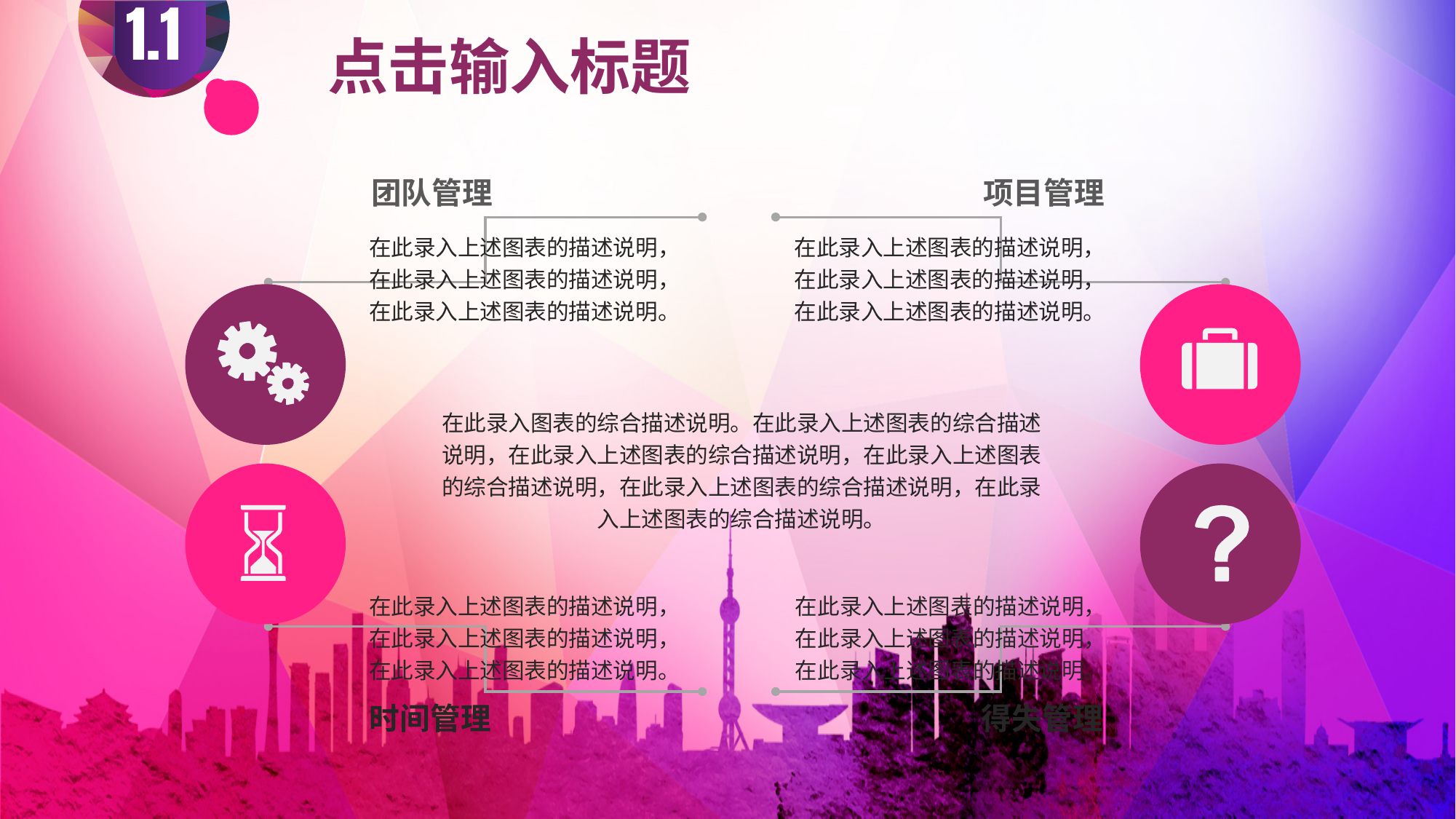

1.1

点击输入标题

团队管理
项目管理
在此录入上述图表的描述说明，在此录入上述图表的描述说明，在此录入上述图表的描述说明。
在此录入上述图表的描述说明，在此录入上述图表的描述说明，在此录入上述图表的描述说明。

在此录入图表的综合描述说明。在此录入上述图表的综合描述说明，在此录入上述图表的综合描述说明，在此录入上述图表的综合描述说明，在此录入上述图表的综合描述说明，在此录入上述图表的综合描述说明。

在此录入上述图表的描述说明，在此录入上述图表的描述说明，在此录入上述图表的描述说明。
在此录入上述图表的描述说明，在此录入上述图表的描述说明，在此录入上述图表的描述说明。
时间管理
得失管理